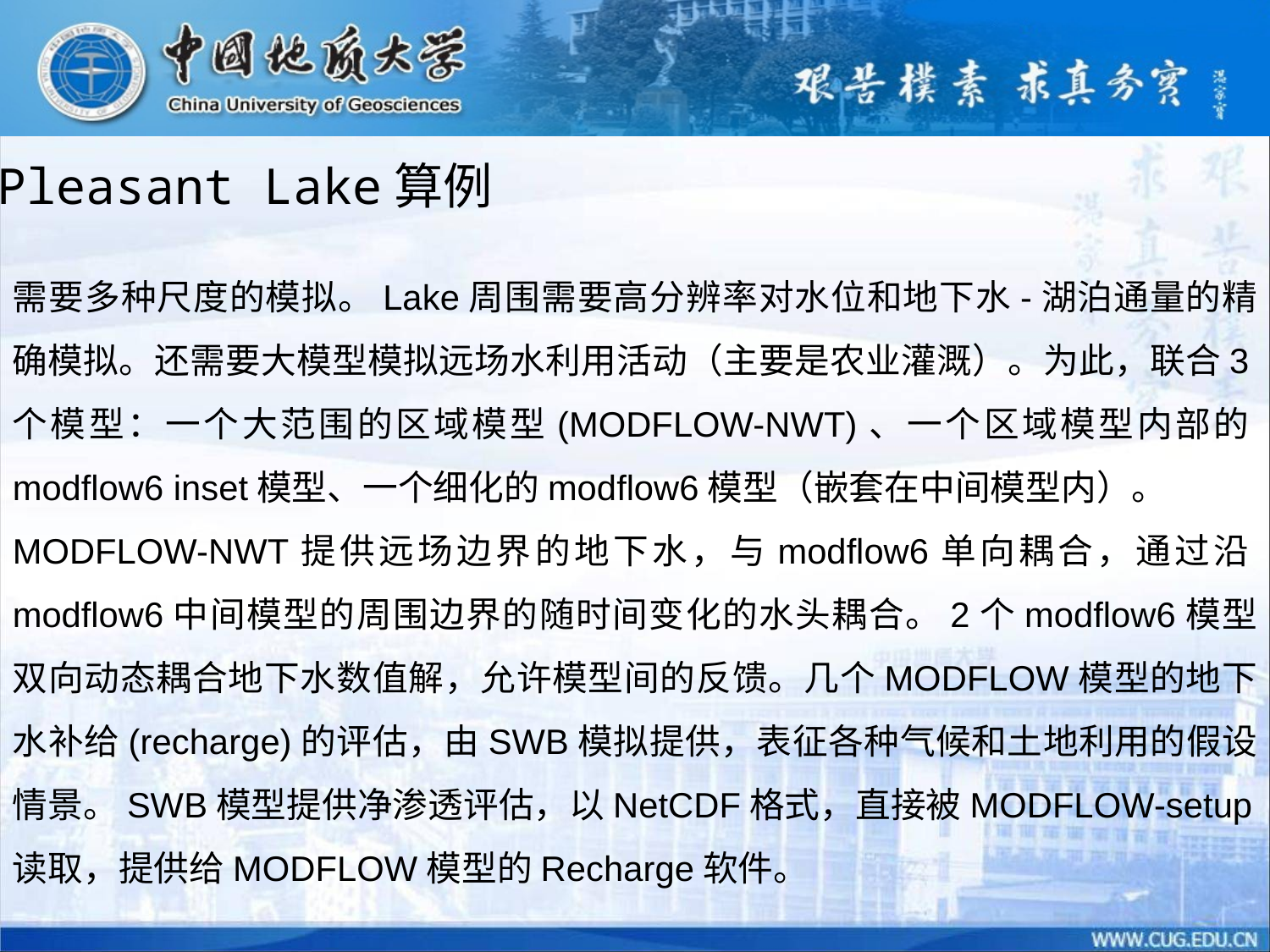

Pleasant Lake算例
需要多种尺度的模拟。Lake周围需要高分辨率对水位和地下水-湖泊通量的精确模拟。还需要大模型模拟远场水利用活动（主要是农业灌溉）。为此，联合3个模型：一个大范围的区域模型(MODFLOW-NWT)、一个区域模型内部的modflow6 inset模型、一个细化的modflow6模型（嵌套在中间模型内）。
MODFLOW-NWT提供远场边界的地下水，与modflow6单向耦合，通过沿modflow6中间模型的周围边界的随时间变化的水头耦合。2个modflow6模型双向动态耦合地下水数值解，允许模型间的反馈。几个MODFLOW模型的地下水补给(recharge)的评估，由SWB模拟提供，表征各种气候和土地利用的假设情景。SWB模型提供净渗透评估，以NetCDF格式，直接被MODFLOW-setup读取，提供给MODFLOW模型的Recharge软件。